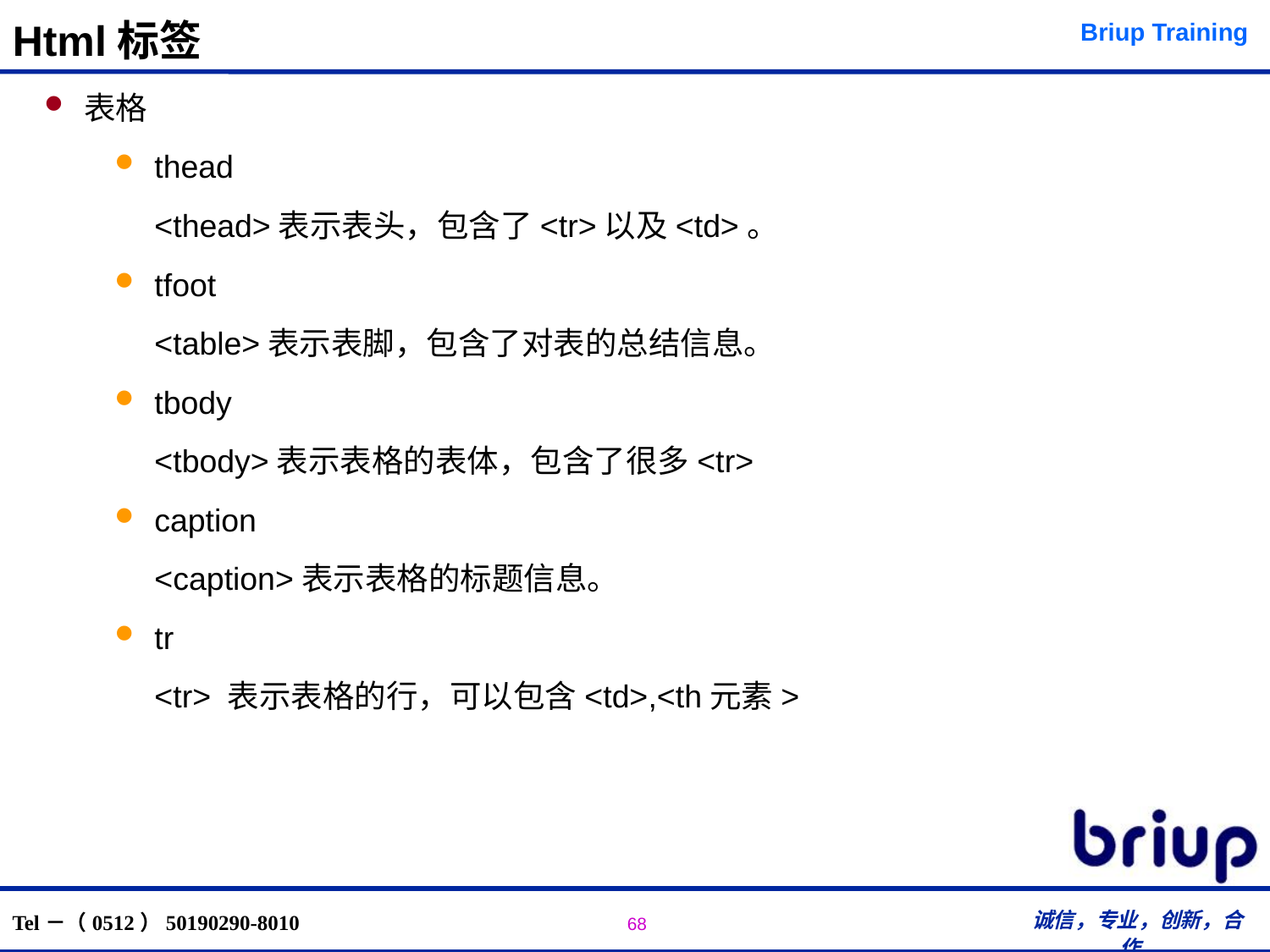

# Html标签
表格
thead
	<thead>表示表头，包含了<tr>以及<td>。
tfoot
	<table>表示表脚，包含了对表的总结信息。
tbody
	<tbody>表示表格的表体，包含了很多<tr>
caption
	<caption>表示表格的标题信息。
tr
	<tr> 表示表格的行，可以包含<td>,<th元素>